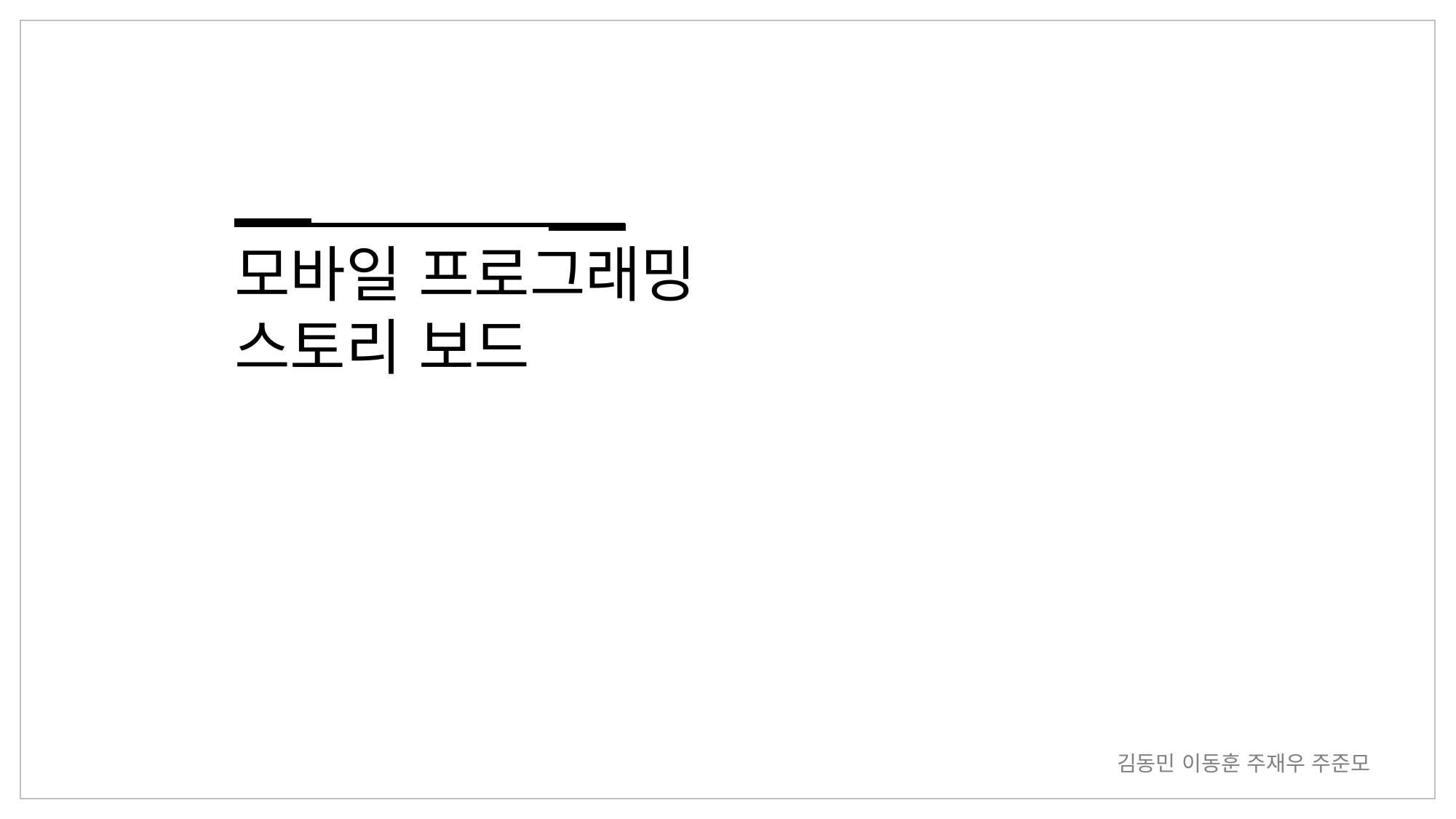

모바일 프로그래밍
스토리 보드
김동민 이동훈 주재우 주준모